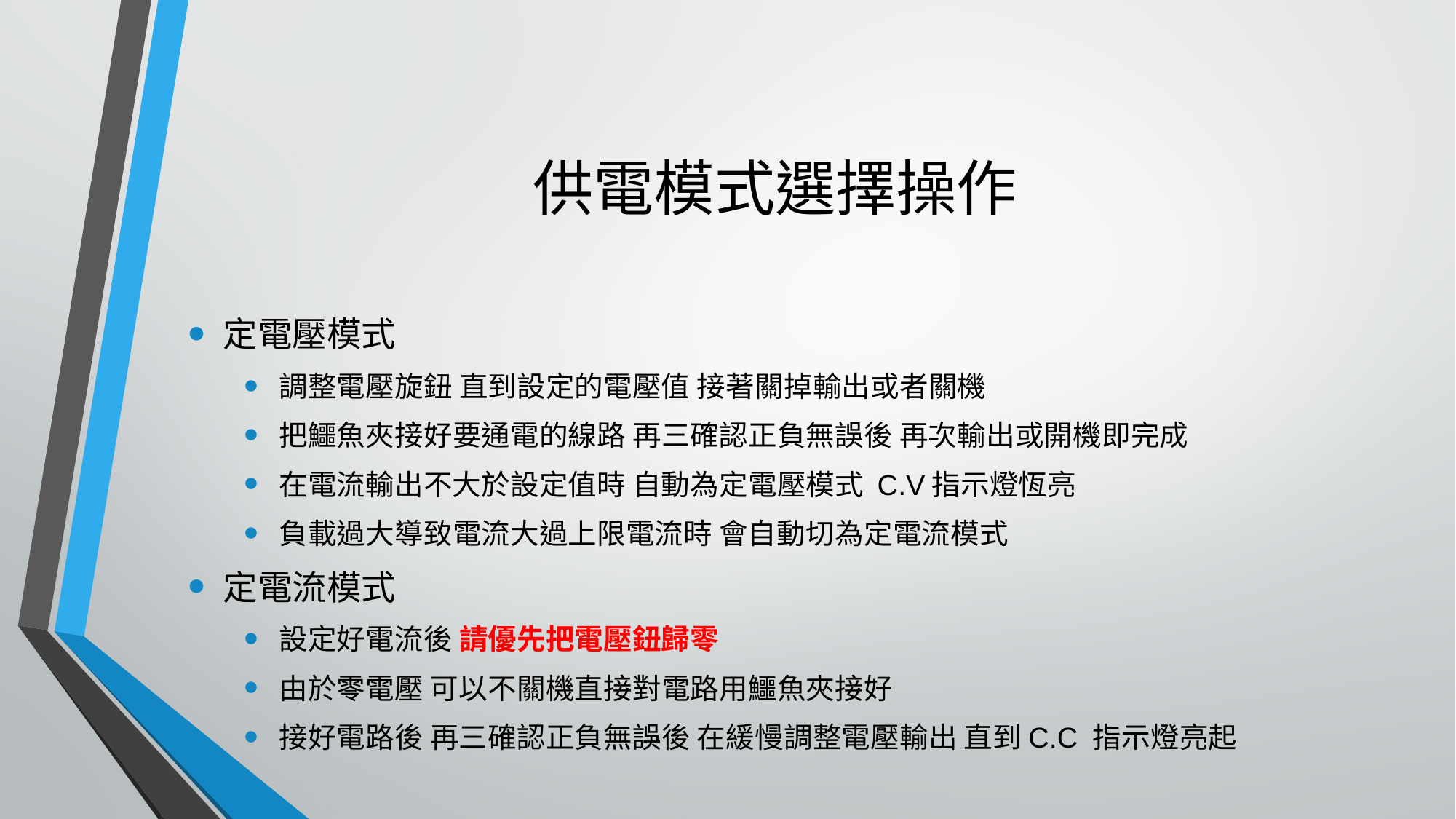

# 供電模式選擇操作
定電壓模式
調整電壓旋鈕 直到設定的電壓值 接著關掉輸出或者關機
把鱷魚夾接好要通電的線路 再三確認正負無誤後 再次輸出或開機即完成
在電流輸出不大於設定值時 自動為定電壓模式 C.V指示燈恆亮
負載過大導致電流大過上限電流時 會自動切為定電流模式
定電流模式
設定好電流後 請優先把電壓鈕歸零
由於零電壓 可以不關機直接對電路用鱷魚夾接好
接好電路後 再三確認正負無誤後 在緩慢調整電壓輸出 直到C.C 指示燈亮起